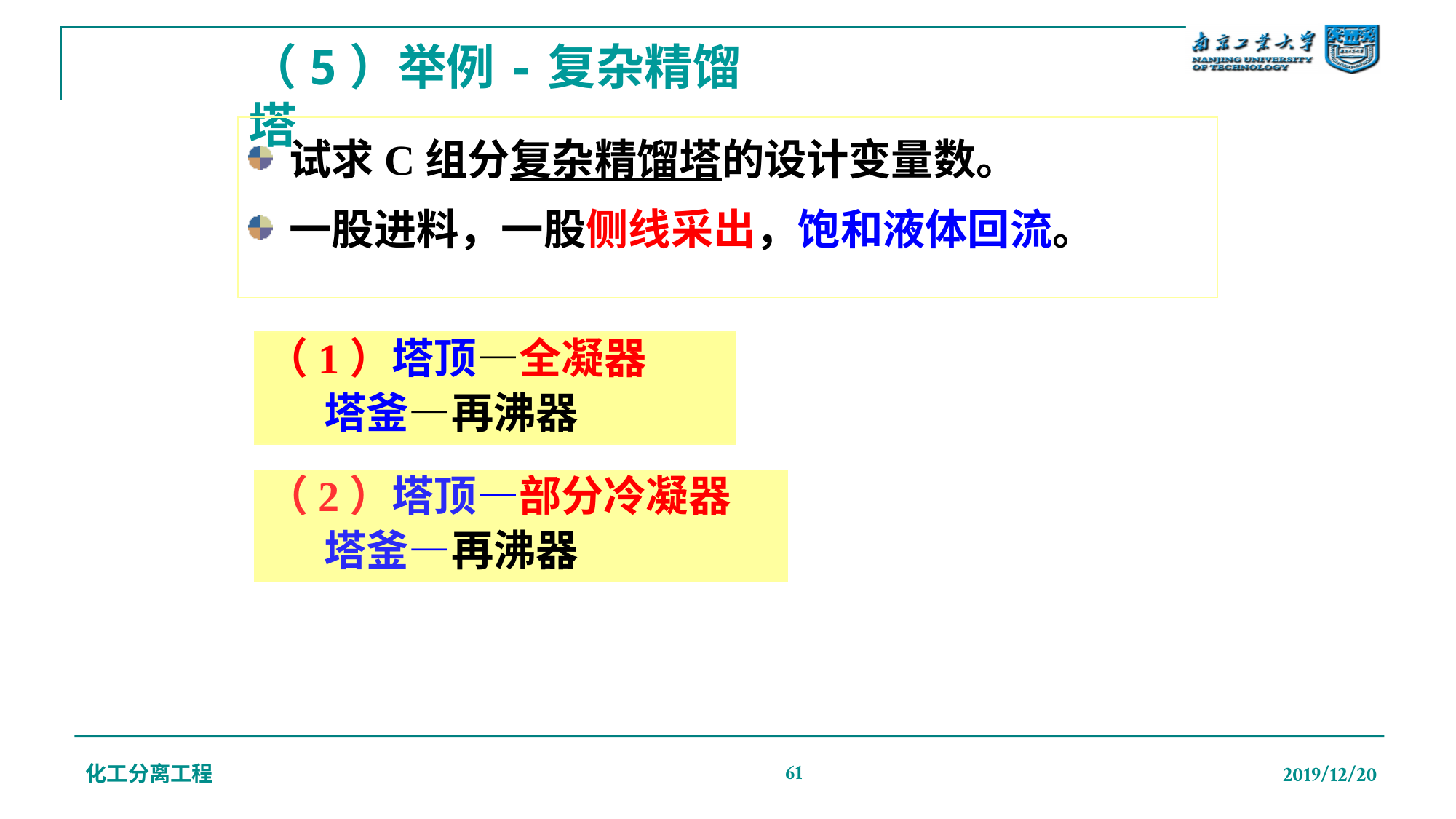

# （5）举例-复杂精馏塔
试求C组分复杂精馏塔的设计变量数。
一股进料，一股侧线采出，饱和液体回流。
（1）塔顶—全凝器
     塔釜—再沸器
（2）塔顶—部分冷凝器
     塔釜—再沸器
化工分离工程
61
2019/12/20